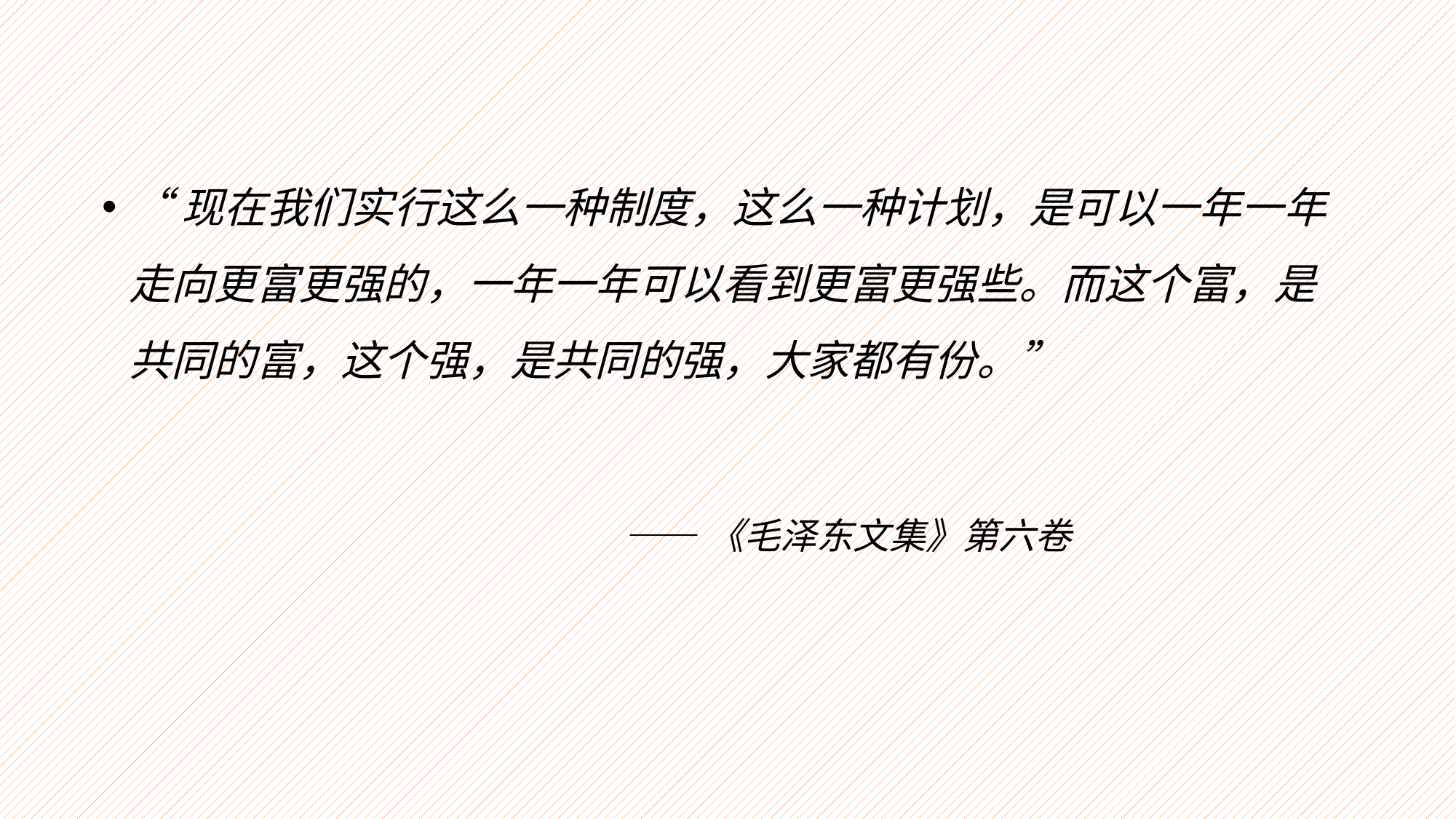

“现在我们实行这么一种制度，这么一种计划，是可以一年一年走向更富更强的，一年一年可以看到更富更强些。而这个富，是共同的富，这个强，是共同的强，大家都有份。”

                                                                ——《毛泽东文集》第六卷